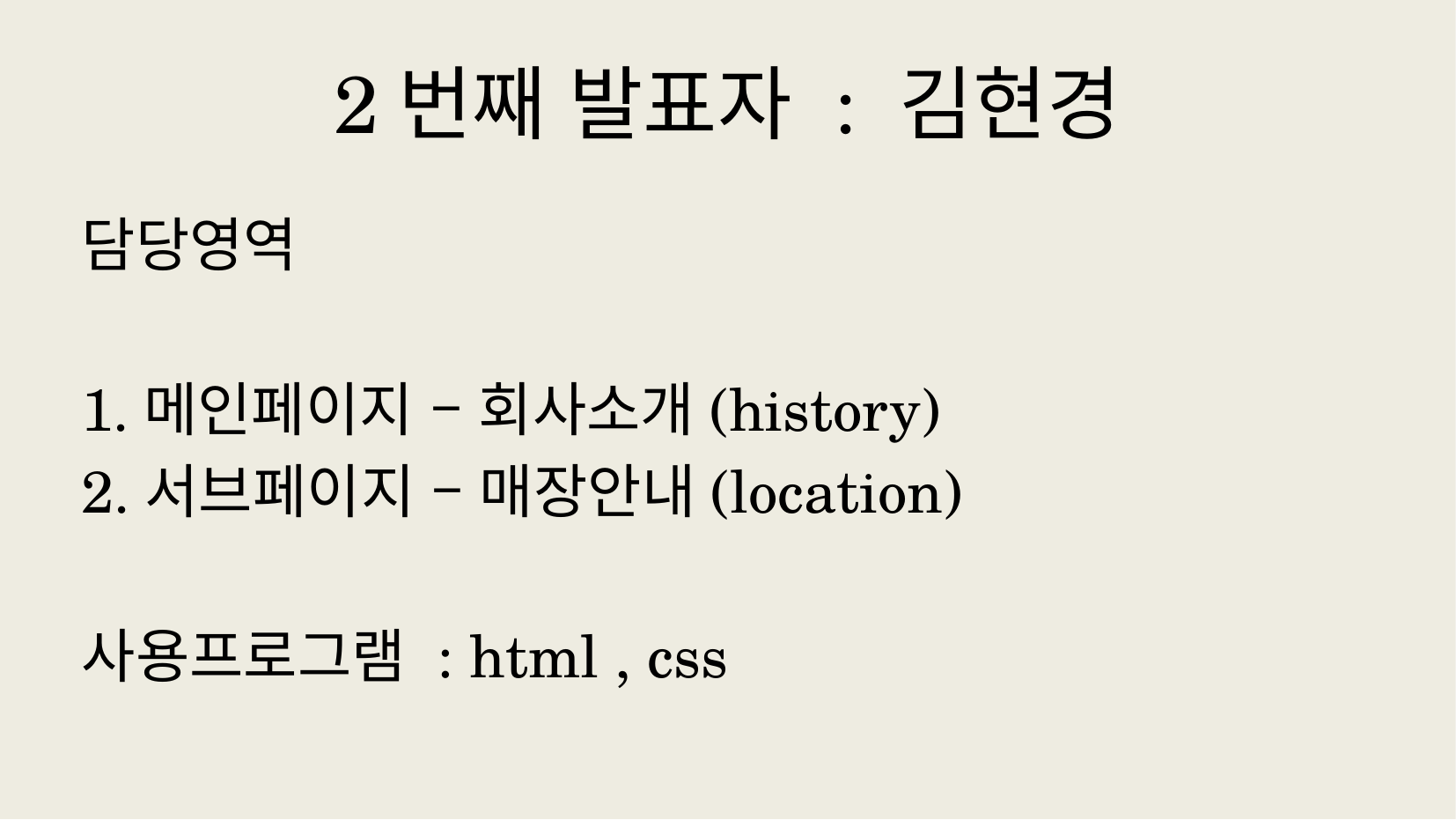

# 2번째 발표자 : 김현경
담당영역

1.메인페이지 – 회사소개(history)
2.서브페이지 – 매장안내(location)

사용프로그램 : html , css